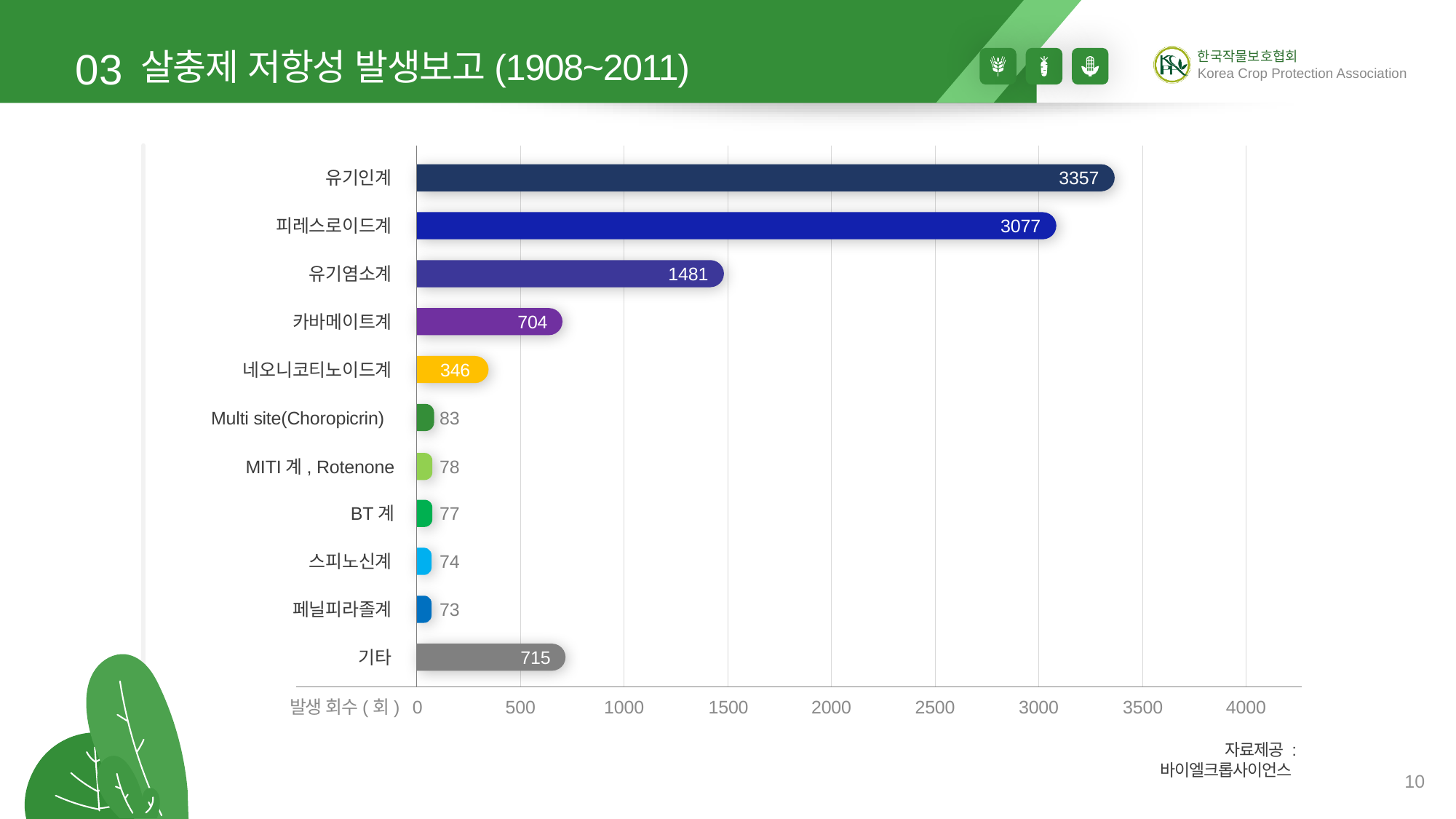

03
살충제 저항성 발생보고(1908~2011)
유기인계

3357

3077

1481

704

346
83

78

77

74

73

715
피레스로이드계
유기염소계
카바메이트계
네오니코티노이드계
Multi site(Choropicrin)
MITI계, Rotenone
BT계
스피노신계
페닐피라졸계
기타

발생 회수(회)
0
500
1000
1500
2000
2500
3000
3500
4000
자료제공 : 바이엘크롭사이언스
10